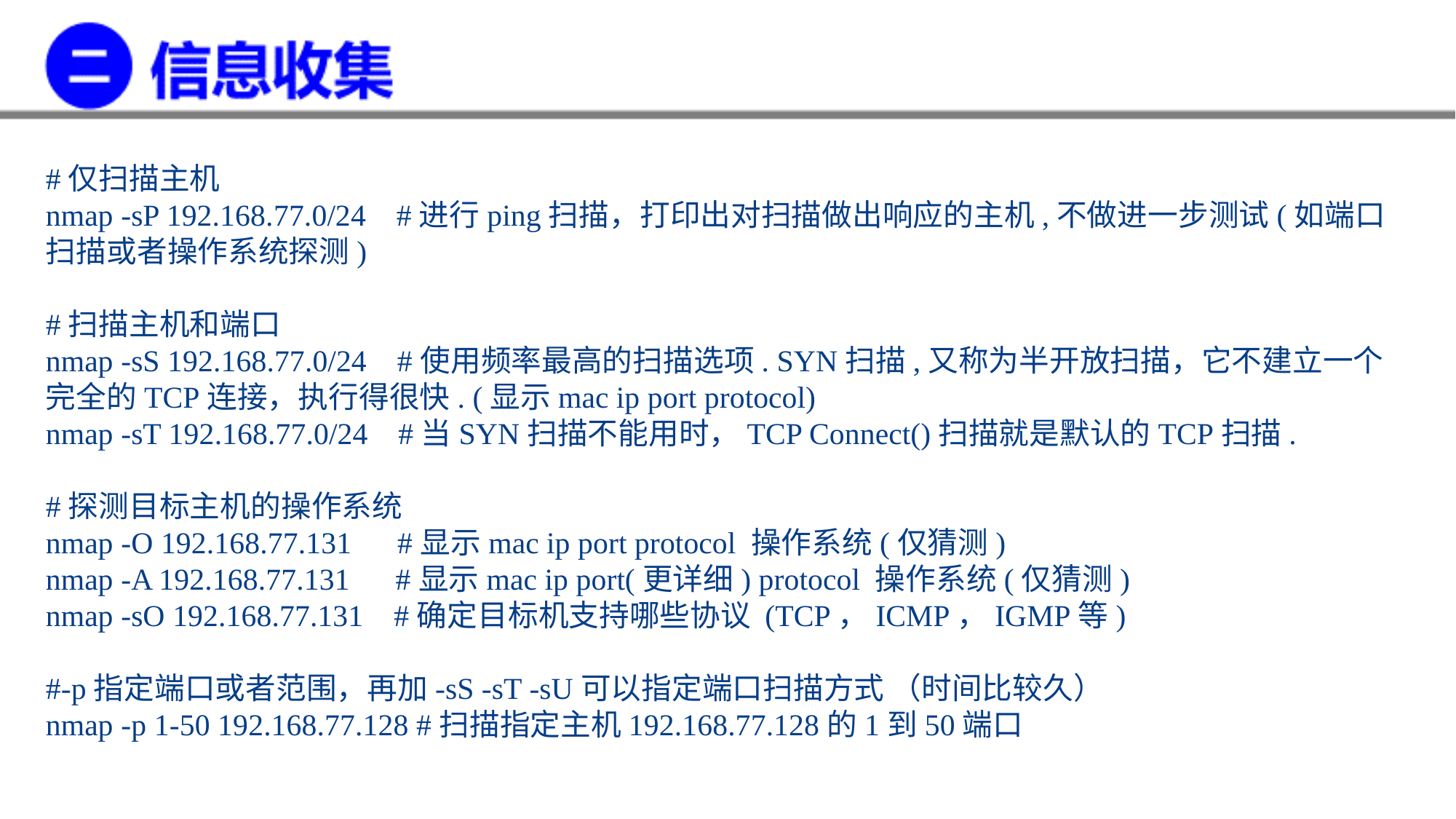

#仅扫描主机
nmap -sP 192.168.77.0/24    #进行ping扫描，打印出对扫描做出响应的主机,不做进一步测试(如端口扫描或者操作系统探测)

#扫描主机和端口
nmap -sS 192.168.77.0/24    #使用频率最高的扫描选项. SYN扫描,又称为半开放扫描，它不建立一个完全的TCP连接，执行得很快. (显示mac ip port protocol)
nmap -sT 192.168.77.0/24    #当SYN扫描不能用时，TCP Connect()扫描就是默认的TCP扫描.

#探测目标主机的操作系统
nmap -O 192.168.77.131      #显示mac ip port protocol 操作系统(仅猜测)
nmap -A 192.168.77.131      #显示mac ip port(更详细) protocol 操作系统(仅猜测)
nmap -sO 192.168.77.131    #确定目标机支持哪些协议 (TCP，ICMP，IGMP等)

#-p指定端口或者范围，再加-sS -sT -sU可以指定端口扫描方式 （时间比较久）
nmap -p 1-50 192.168.77.128 #扫描指定主机192.168.77.128的1到50端口